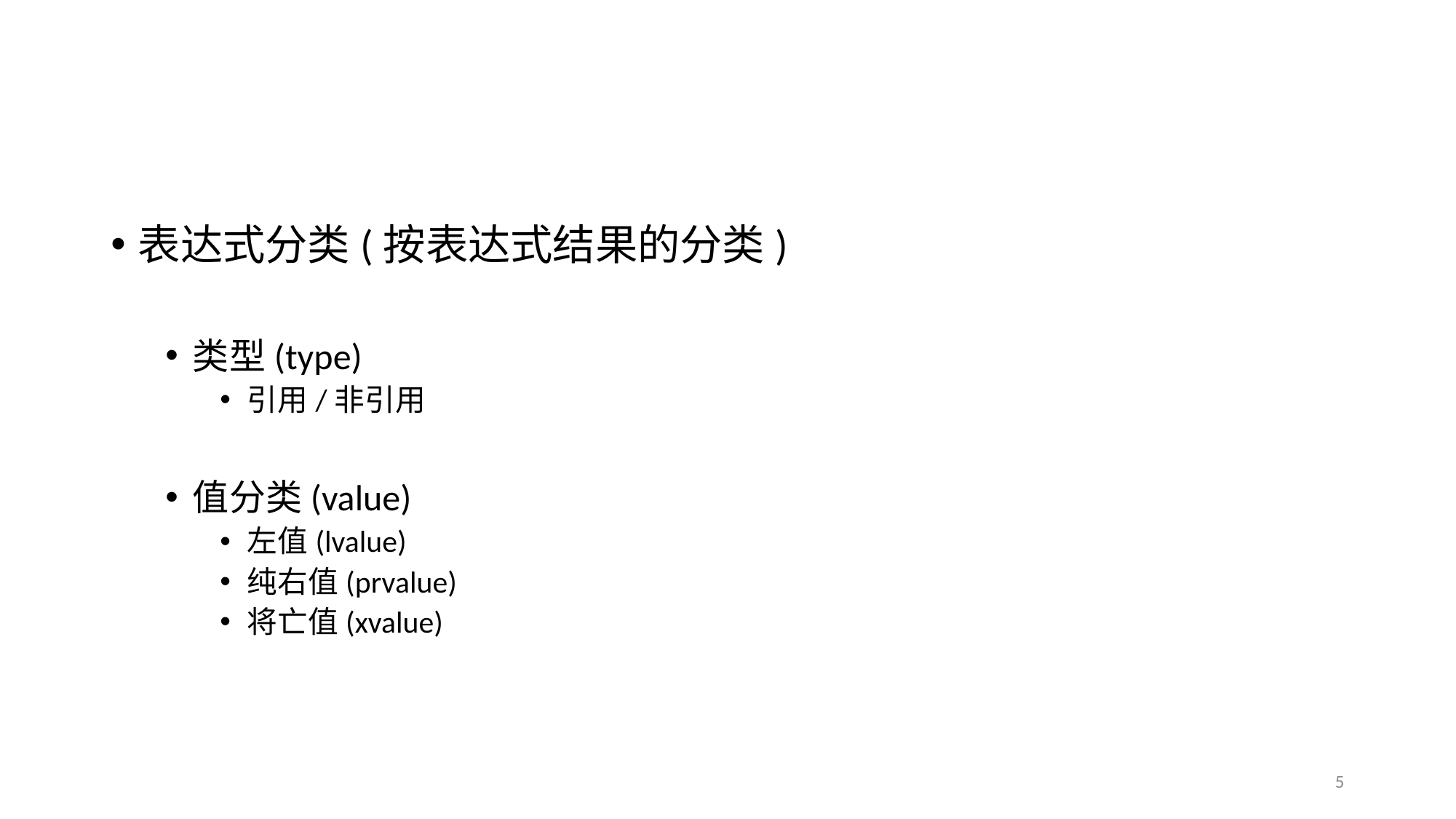

#
表达式分类(按表达式结果的分类)

类型(type)
引用/非引用

值分类(value)
左值(lvalue)
纯右值(prvalue)
将亡值(xvalue)
5